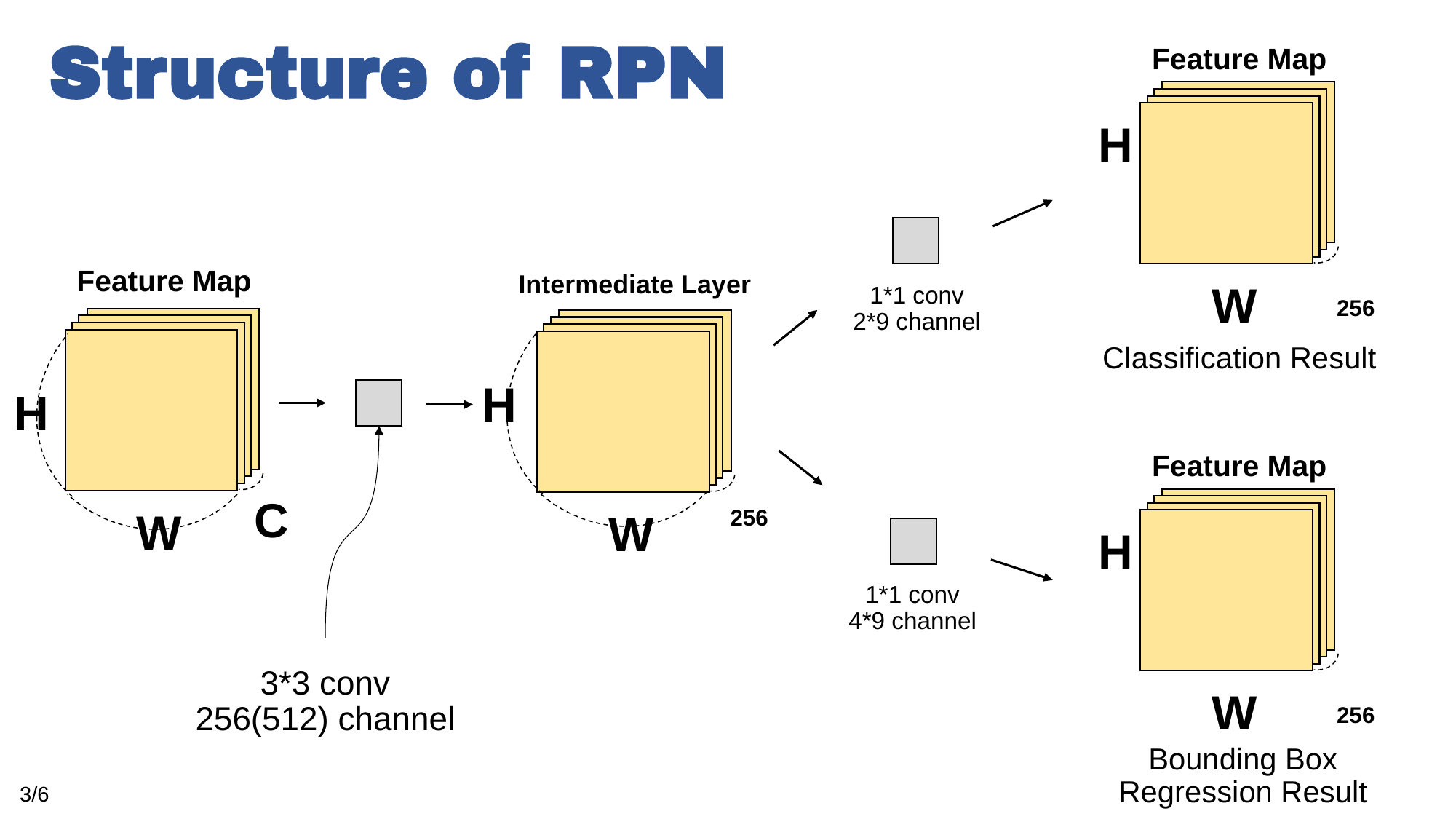

RPN은 Region Proposal과정에서의 Selective Search를 대체하기 위해 나왔다.
Selective searc는 R-CNN에서 쓰이는 방법으로, 거의 랜덤하게 object가 있을법한 위치에 2000개정도의 bb를 그려주어 그 bb들을 크기, 위치, 색깔 등 다양한 특성에 따라 merge하여 object를 검출하는 방법이다.
RCNN에서는 Backbone으로 Alexnet을 사용하였다(to feature extract)

위와같은 Selective Search algorithm을 대체하는 RPN은

3*3 conv : 추가
1*1 conv 2*9channel : 1*1conv는 size에 invariance하기위해
2*9는 각각 (Positive, Negative검출), (Anchor box 수:9(=3*3))
1*1 conv 4*9 channel : 4*9는 각각 (추가), (AB)
 Structure of RPN
Feature Map

H

Feature Map
Intermediate Layer
1*1 conv
2*9 channel
W

256

Classification Result

H

H
Feature Map

C

256
W

W

H
1*1 conv
4*9 channel

3*3 conv
256(512) channel
W
256
Bounding Box Regression Result
3/6